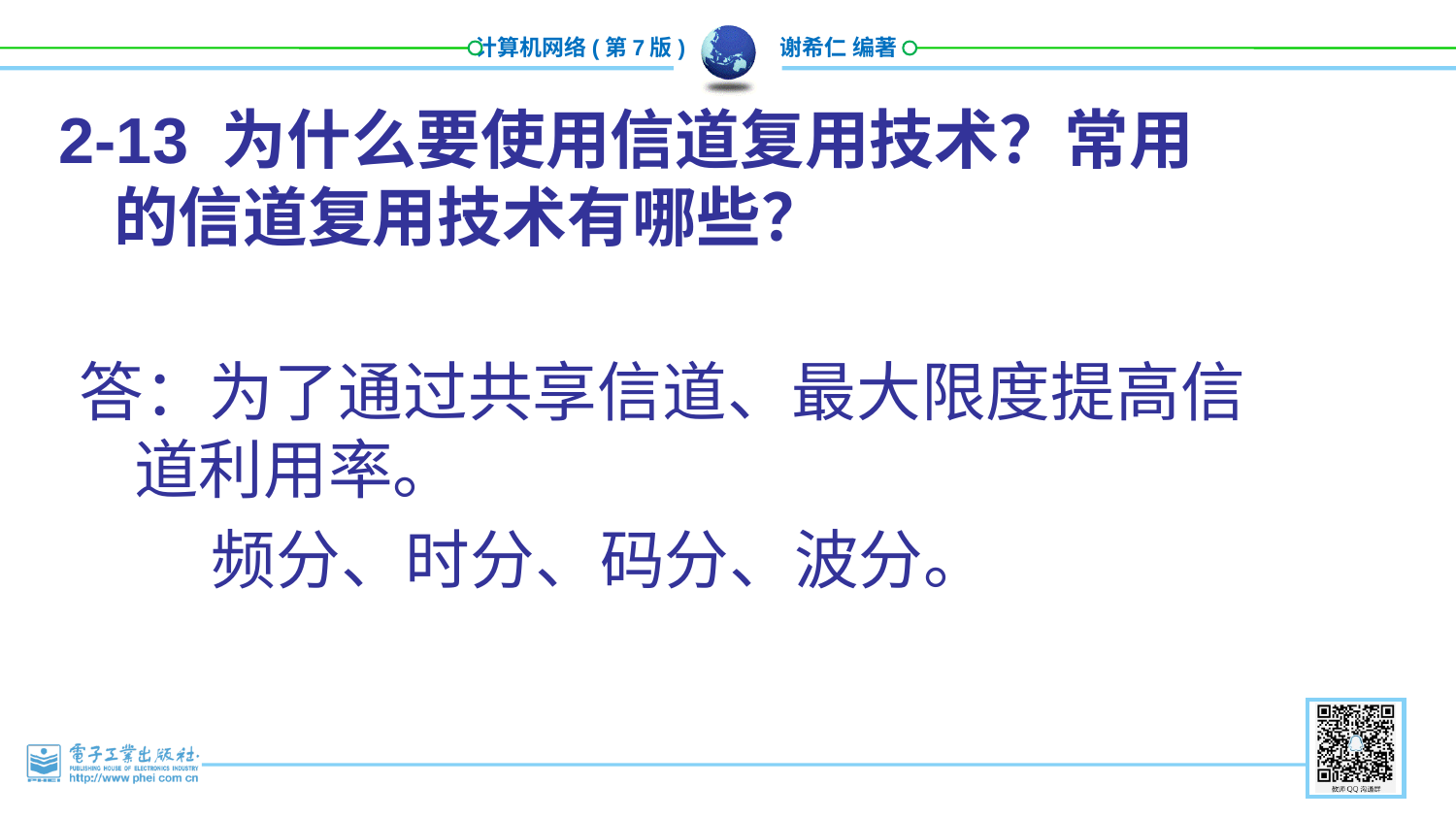

2-13 为什么要使用信道复用技术？常用的信道复用技术有哪些？
答：为了通过共享信道、最大限度提高信道利用率。
        频分、时分、码分、波分。